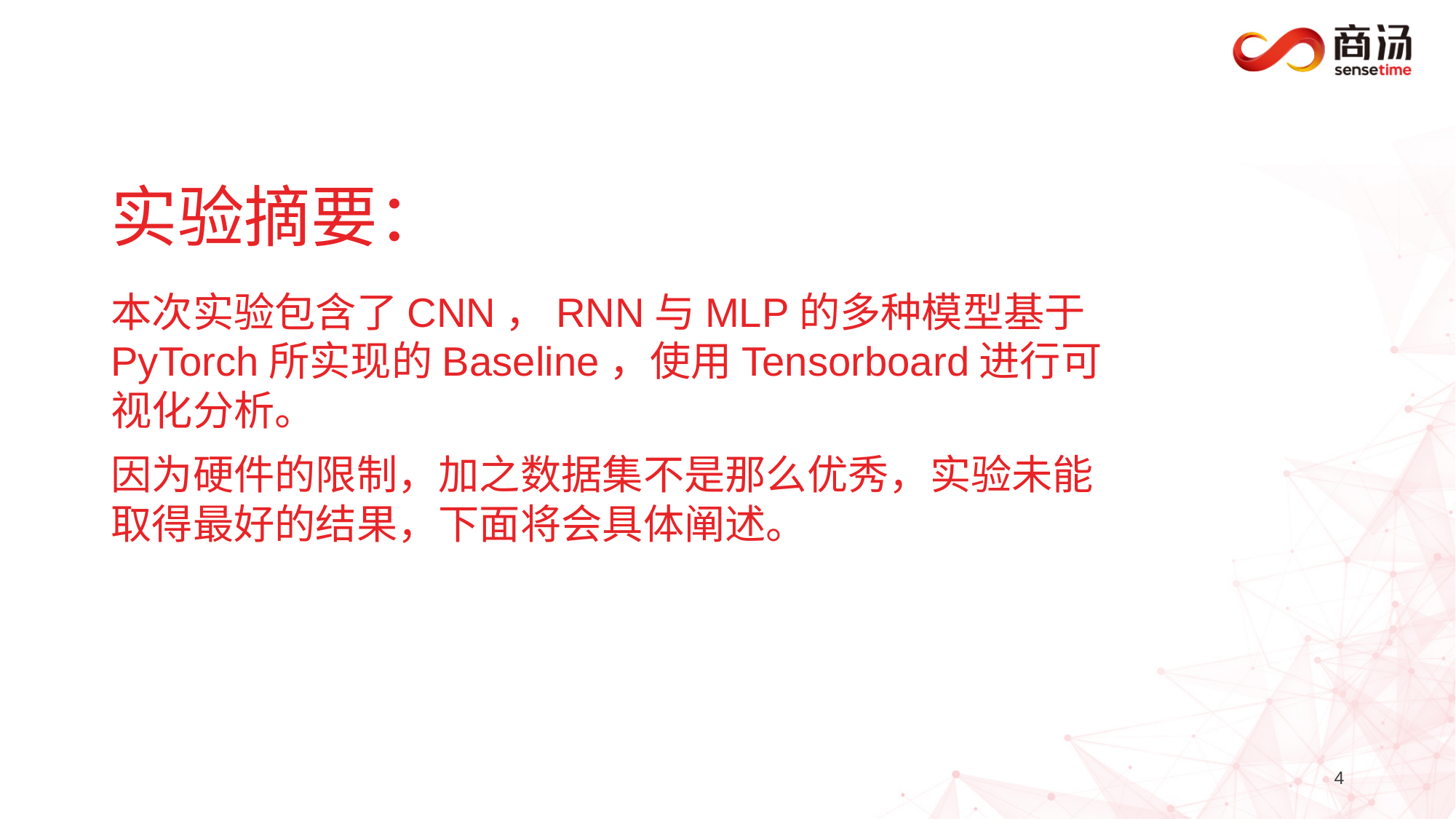

# 实验摘要：
本次实验包含了CNN，RNN与MLP的多种模型基于PyTorch所实现的Baseline，使用Tensorboard进行可视化分析。
因为硬件的限制，加之数据集不是那么优秀，实验未能取得最好的结果，下面将会具体阐述。
4